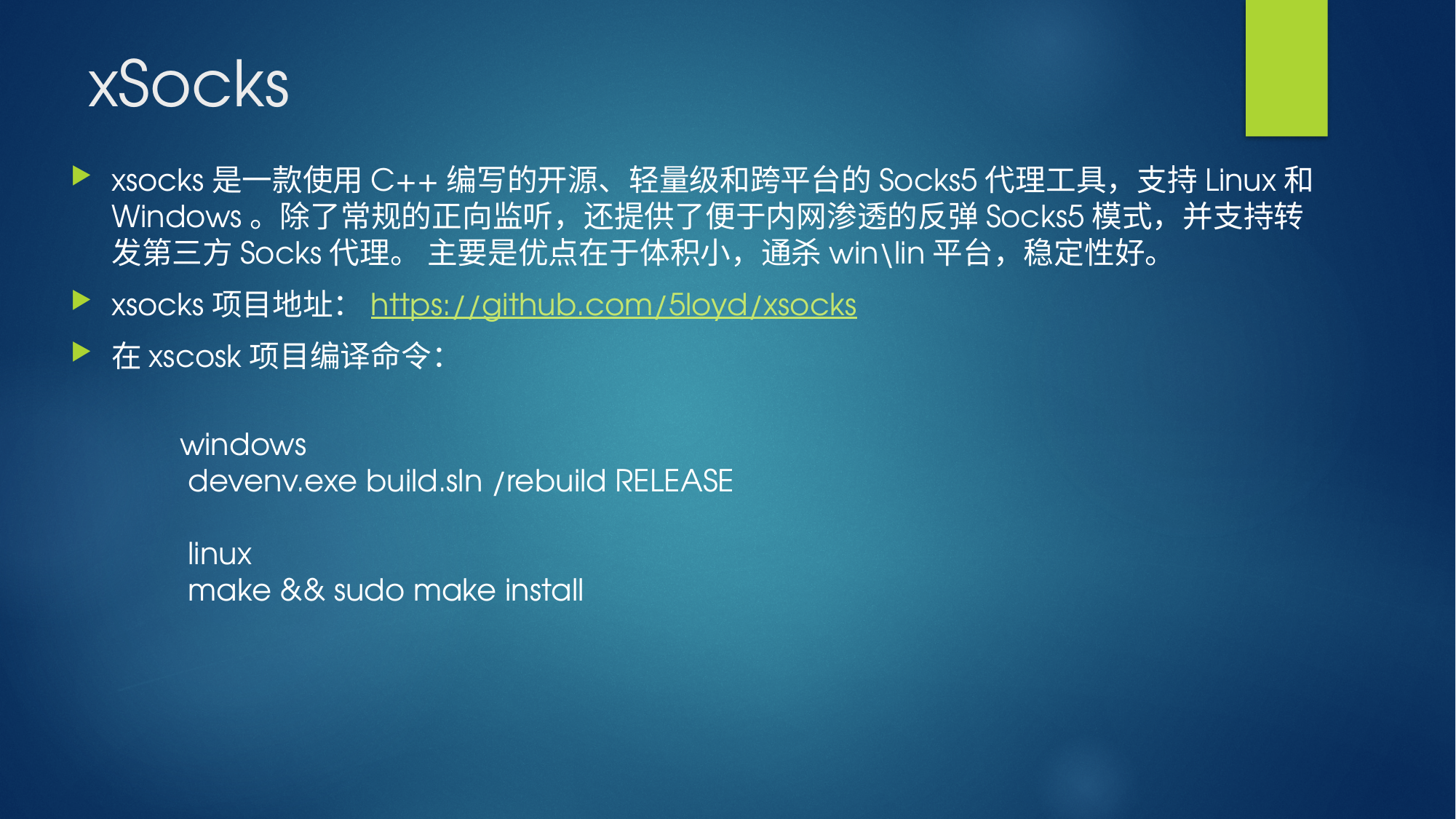

# xSocks
xsocks是一款使用C++编写的开源、轻量级和跨平台的Socks5代理工具，支持Linux和Windows。除了常规的正向监听，还提供了便于内网渗透的反弹Socks5模式，并支持转发第三方Socks代理。 主要是优点在于体积小，通杀win\lin平台，稳定性好。
xsocks项目地址：https://github.com/5loyd/xsocks
在xscosk项目编译命令：
	 
    	windows 
       	 devenv.exe build.sln /rebuild RELEASE 
   	 linux 
       	 make && sudo make install